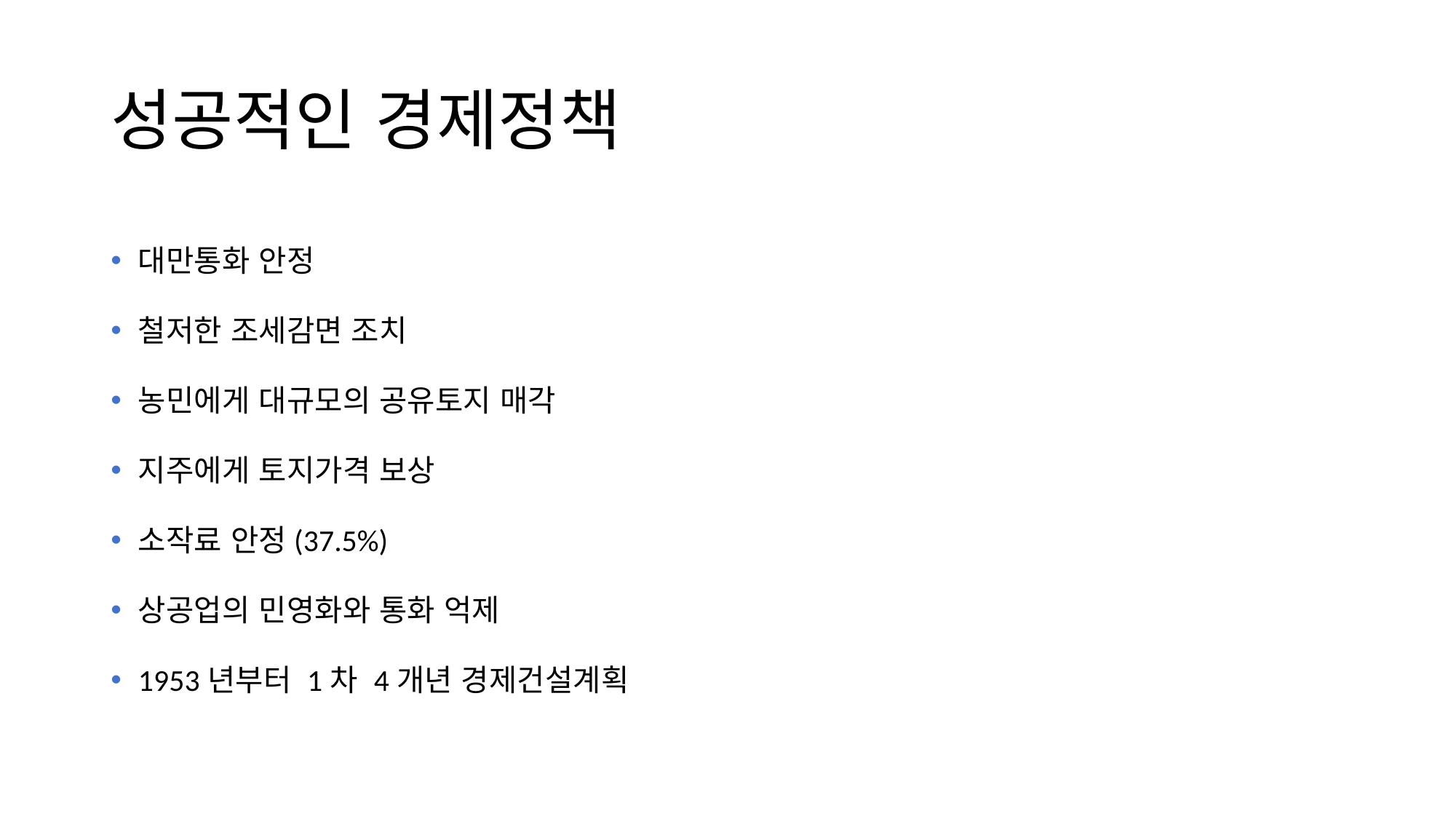

# 성공적인 경제정책
대만통화 안정
철저한 조세감면 조치
농민에게 대규모의 공유토지 매각
지주에게 토지가격 보상
소작료 안정(37.5%)
상공업의 민영화와 통화 억제
1953년부터 1차 4개년 경제건설계획